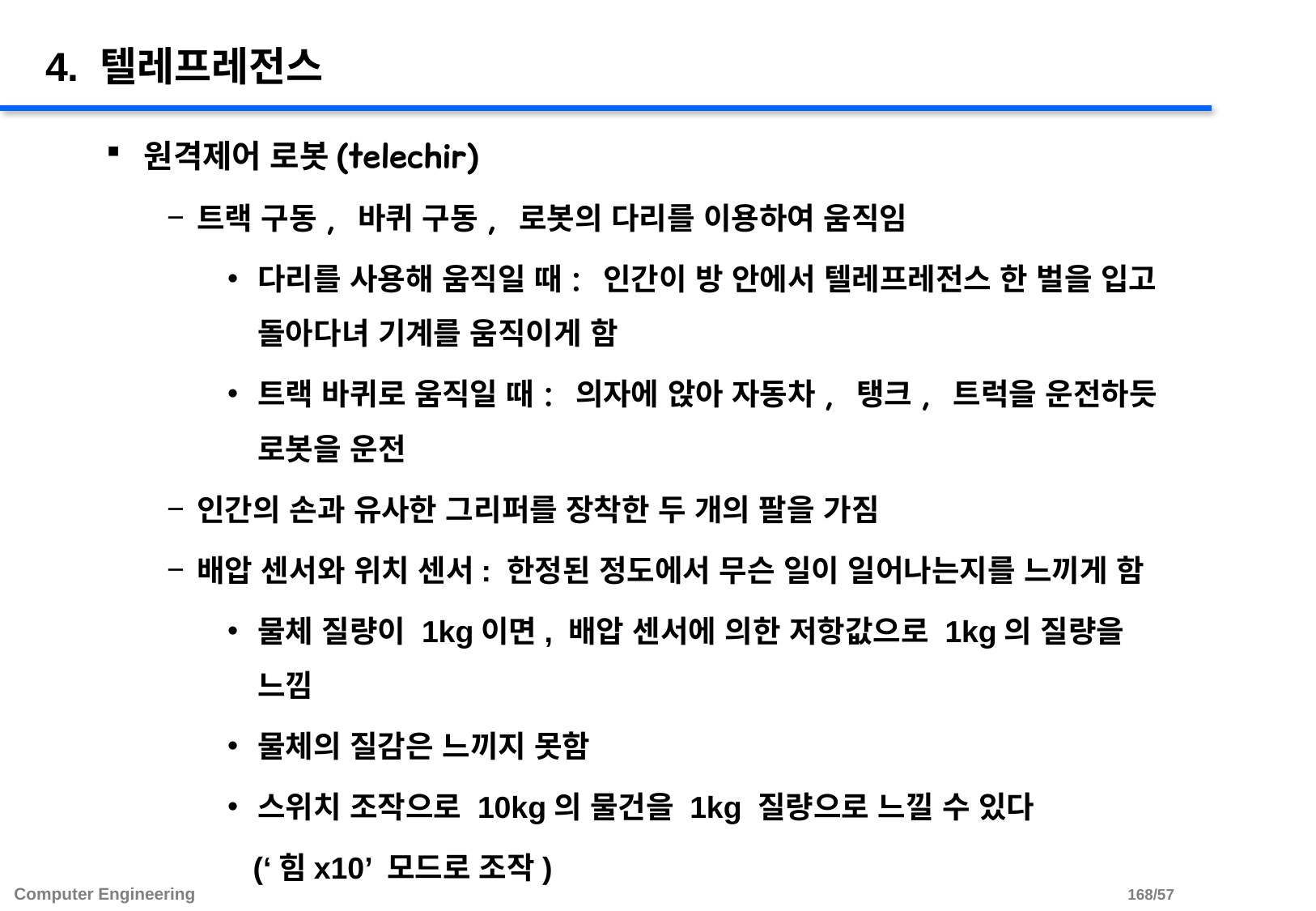

# 4. 텔레프레전스
원격제어 로봇(telechir)
트랙 구동, 바퀴 구동, 로봇의 다리를 이용하여 움직임
다리를 사용해 움직일 때: 인간이 방 안에서 텔레프레전스 한 벌을 입고 돌아다녀 기계를 움직이게 함
트랙 바퀴로 움직일 때: 의자에 앉아 자동차, 탱크, 트럭을 운전하듯 로봇을 운전
인간의 손과 유사한 그리퍼를 장착한 두 개의 팔을 가짐
배압 센서와 위치 센서: 한정된 정도에서 무슨 일이 일어나는지를 느끼게 함
물체 질량이 1kg이면, 배압 센서에 의한 저항값으로 1kg의 질량을 느낌
물체의 질감은 느끼지 못함
스위치 조작으로 10kg의 물건을 1kg 질량으로 느낄 수 있다
   (‘힘x10’ 모드로 조작)